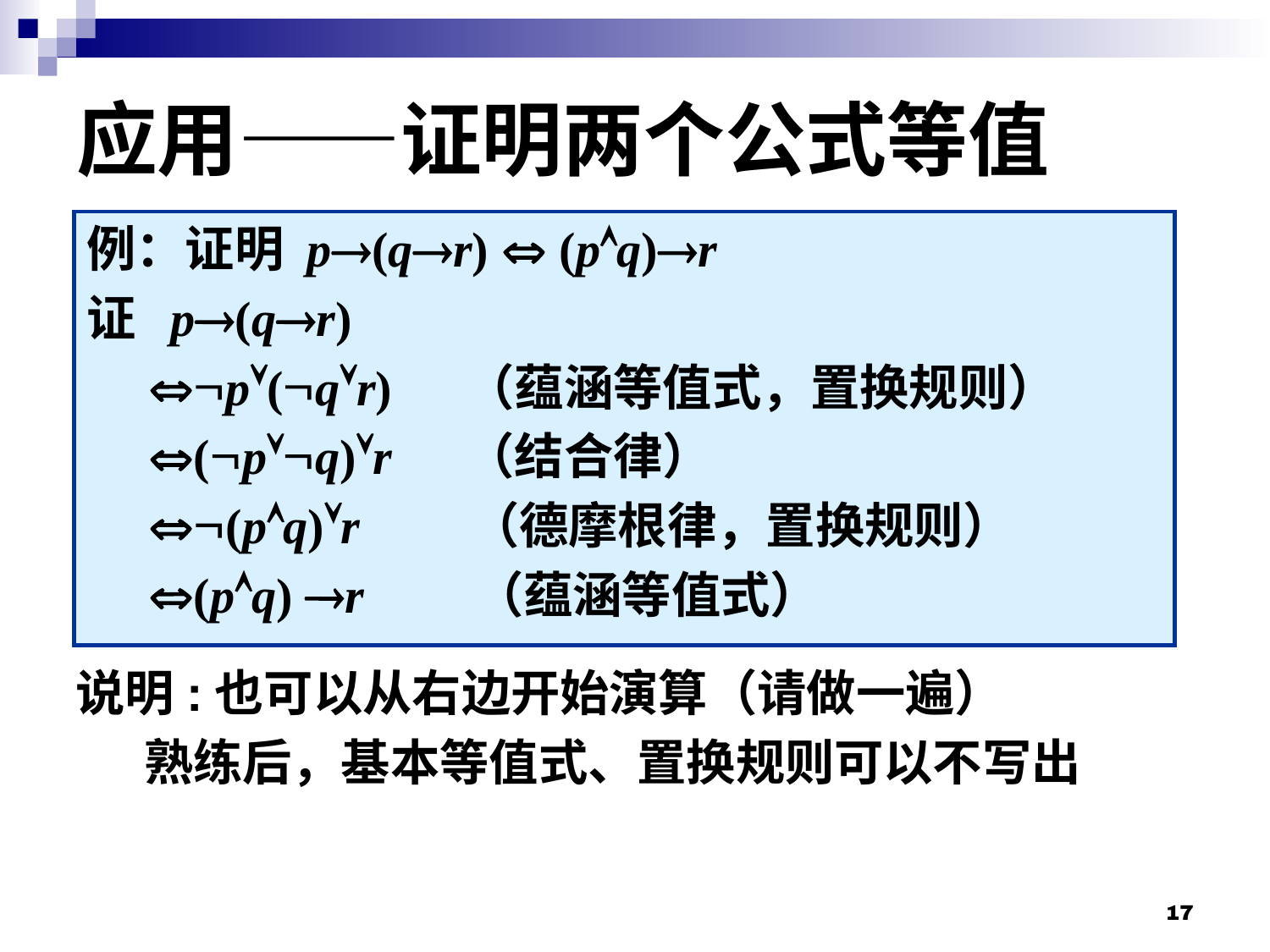

# 应用——证明两个公式等值
例：证明 p→(q→r) ⇔ (p∧q)→r
证  p→(q→r)
     ⇔¬p∨(¬q∨r)     （蕴涵等值式，置换规则）
     ⇔(¬p∨¬q)∨r     （结合律）
     ⇔¬(p∧q)∨r        （德摩根律，置换规则）
     ⇔(p∧q) →r        （蕴涵等值式）
说明:也可以从右边开始演算（请做一遍）
     熟练后，基本等值式、置换规则可以不写出
17